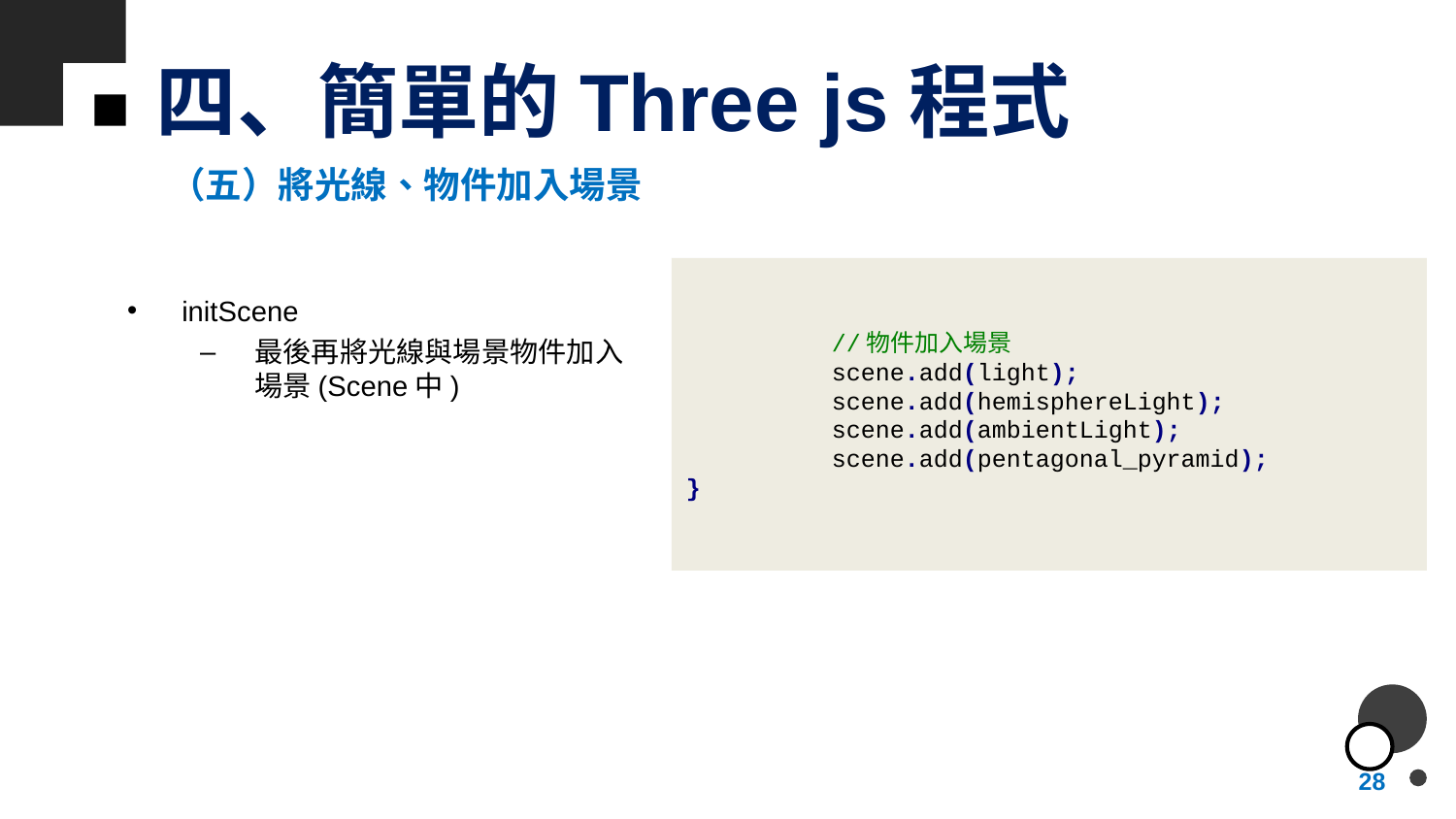

# 四、簡單的Three js程式
（五）將光線、物件加入場景
	//物件加入場景
	scene.add(light);
	scene.add(hemisphereLight);
	scene.add(ambientLight);
	scene.add(pentagonal_pyramid);
}
initScene
最後再將光線與場景物件加入場景(Scene中)

28